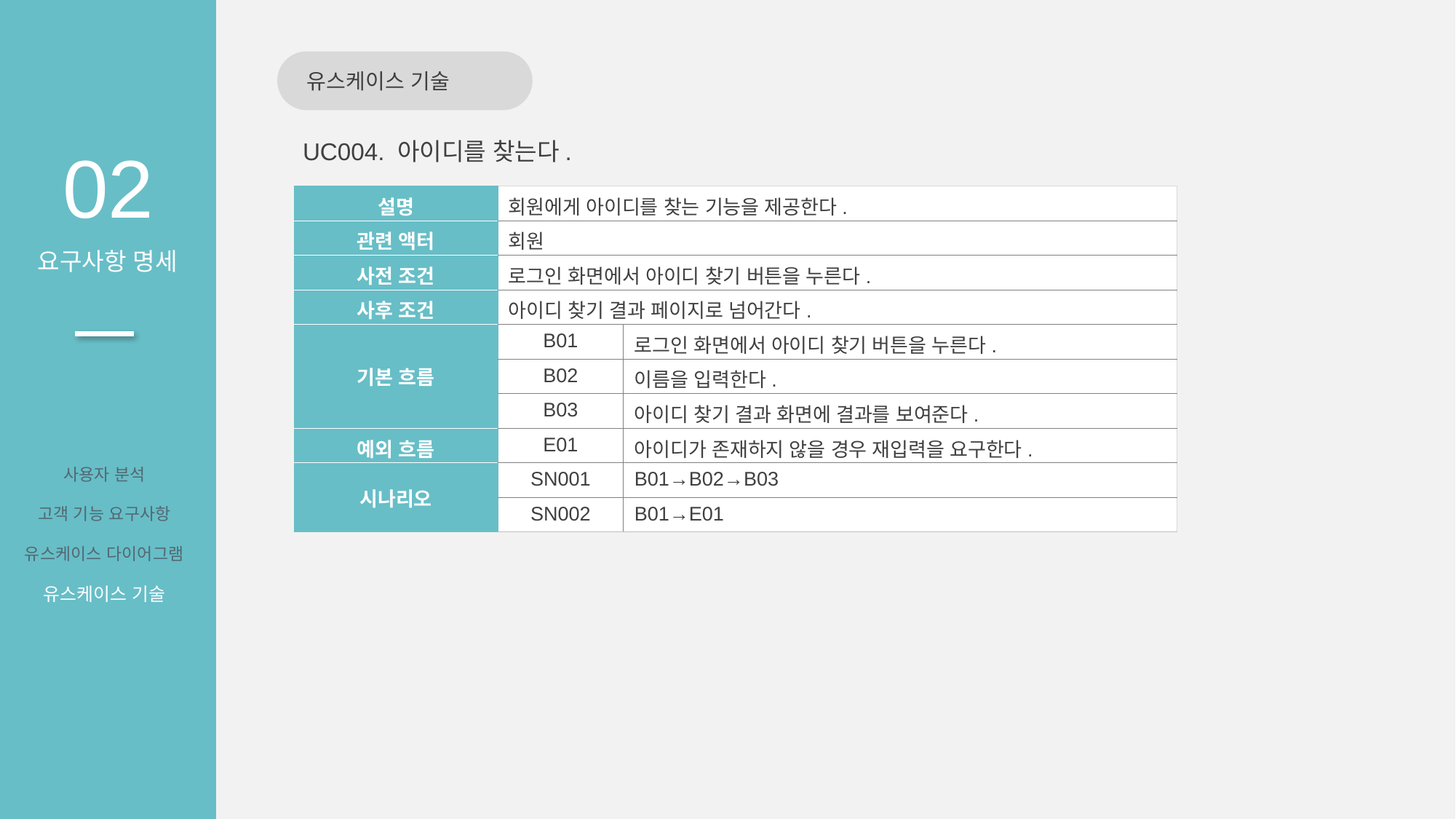

유스케이스 기술
02
요구사항 명세
UC004. 아이디를 찾는다.
| 설명 | 회원에게 아이디를 찾는 기능을 제공한다. |  |
| --- | --- | --- |
| 관련 액터 | 회원 |  |
| 사전 조건 | 로그인 화면에서 아이디 찾기 버튼을 누른다. |  |
| 사후 조건 | 아이디 찾기 결과 페이지로 넘어간다. |  |
| 기본 흐름 | B01 | 로그인 화면에서 아이디 찾기 버튼을 누른다. |
|  | B02 | 이름을 입력한다. |
|  | B03 | 아이디 찾기 결과 화면에 결과를 보여준다. |
| 예외 흐름 | E01 | 아이디가 존재하지 않을 경우 재입력을 요구한다. |
| 시나리오 | SN001 | B01→B02→B03 |
|  | SN002 | B01→E01 |
사용자 분석
고객 기능 요구사항
유스케이스 다이어그램
유스케이스 기술